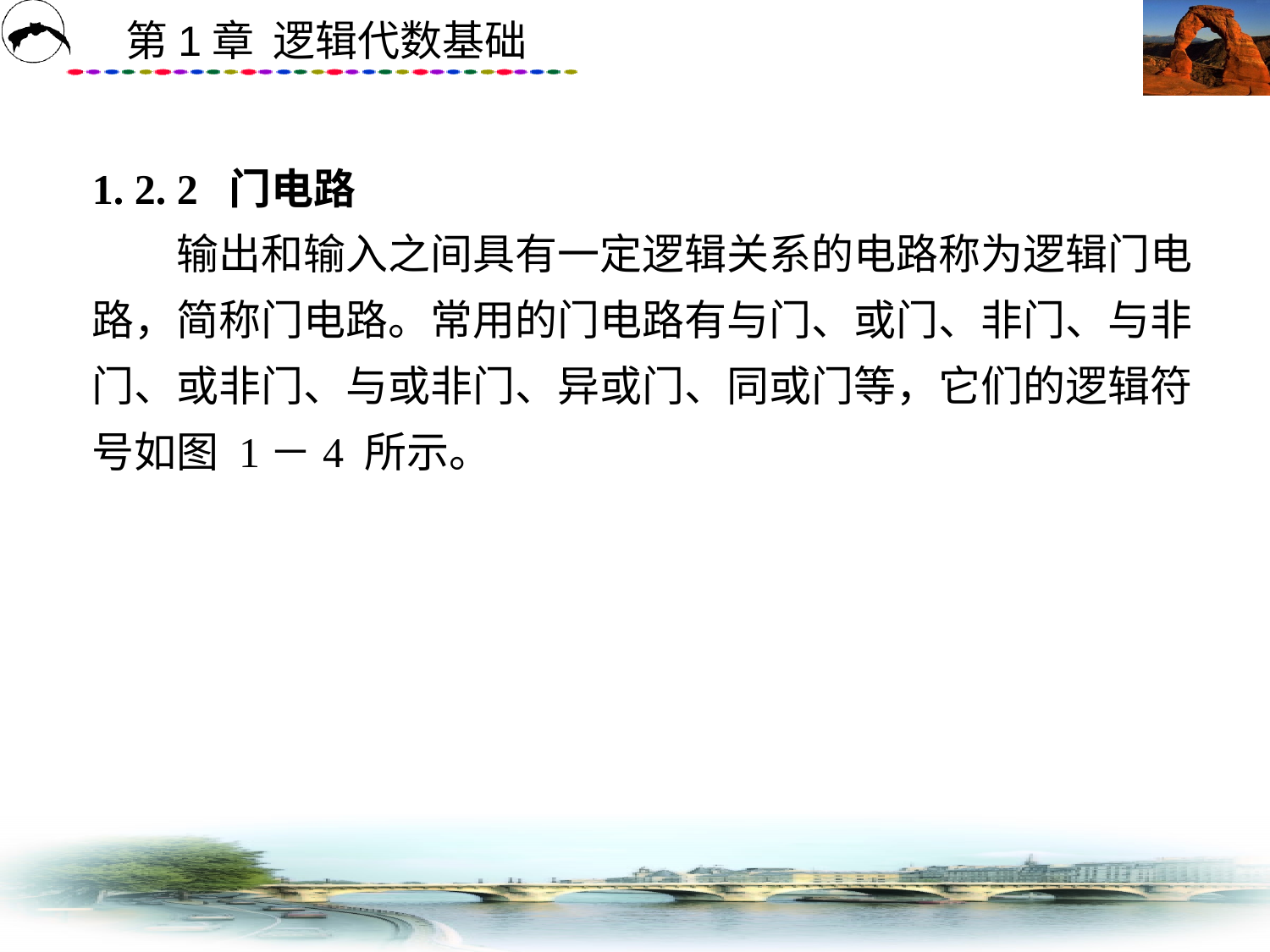

# 1. 2. 2  门电路 　　输出和输入之间具有一定逻辑关系的电路称为逻辑门电路，简称门电路。常用的门电路有与门、或门、非门、与非门、或非门、与或非门、异或门、同或门等，它们的逻辑符号如图 1－4 所示。